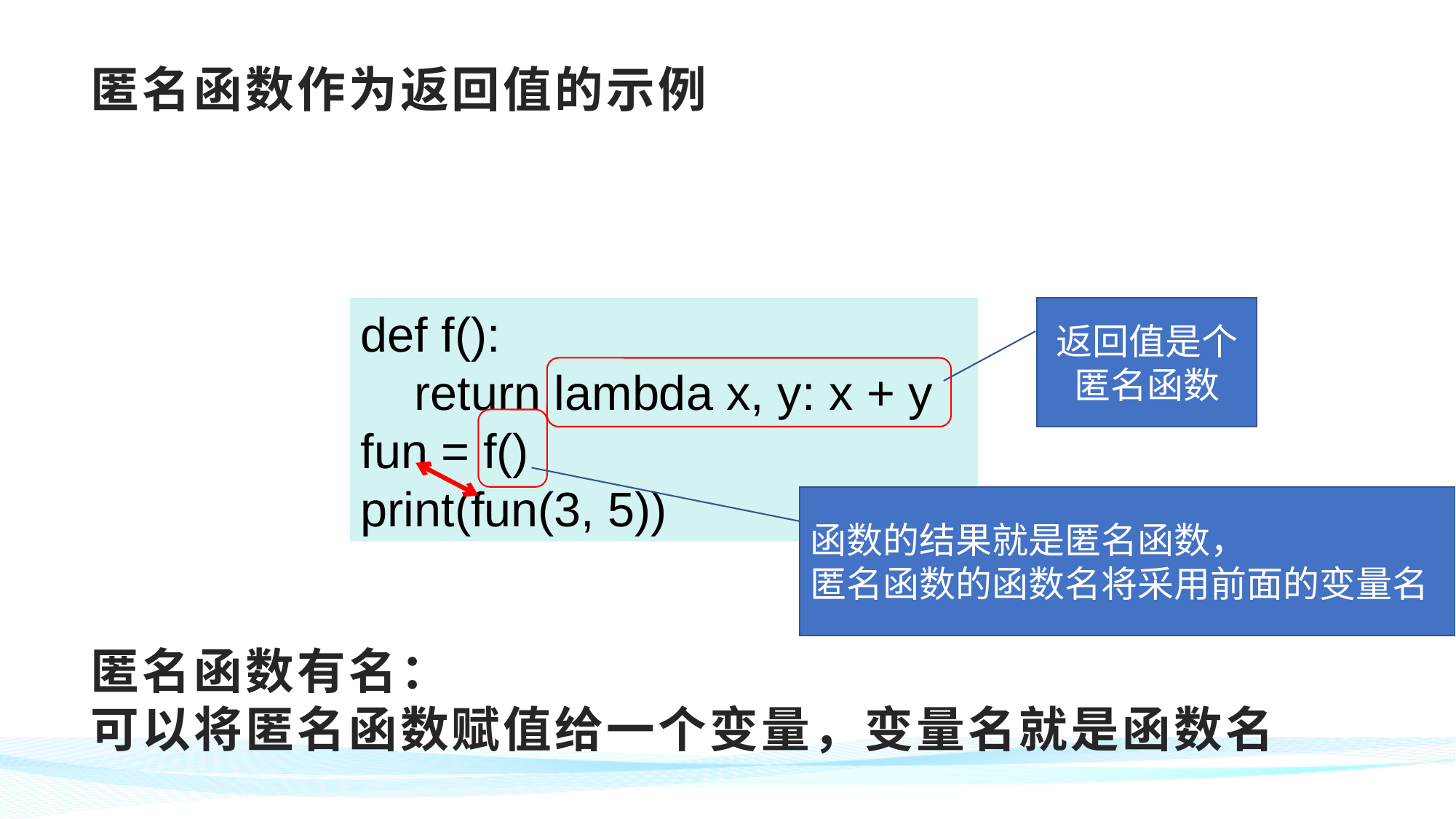

# 匿名函数作为返回值的示例 匿名函数有名： 可以将匿名函数赋值给一个变量，变量名就是函数名
返回值是个匿名函数
def f():
    return lambda x, y: x + y
fun = f()
print(fun(3, 5))

函数的结果就是匿名函数，
匿名函数的函数名将采用前面的变量名